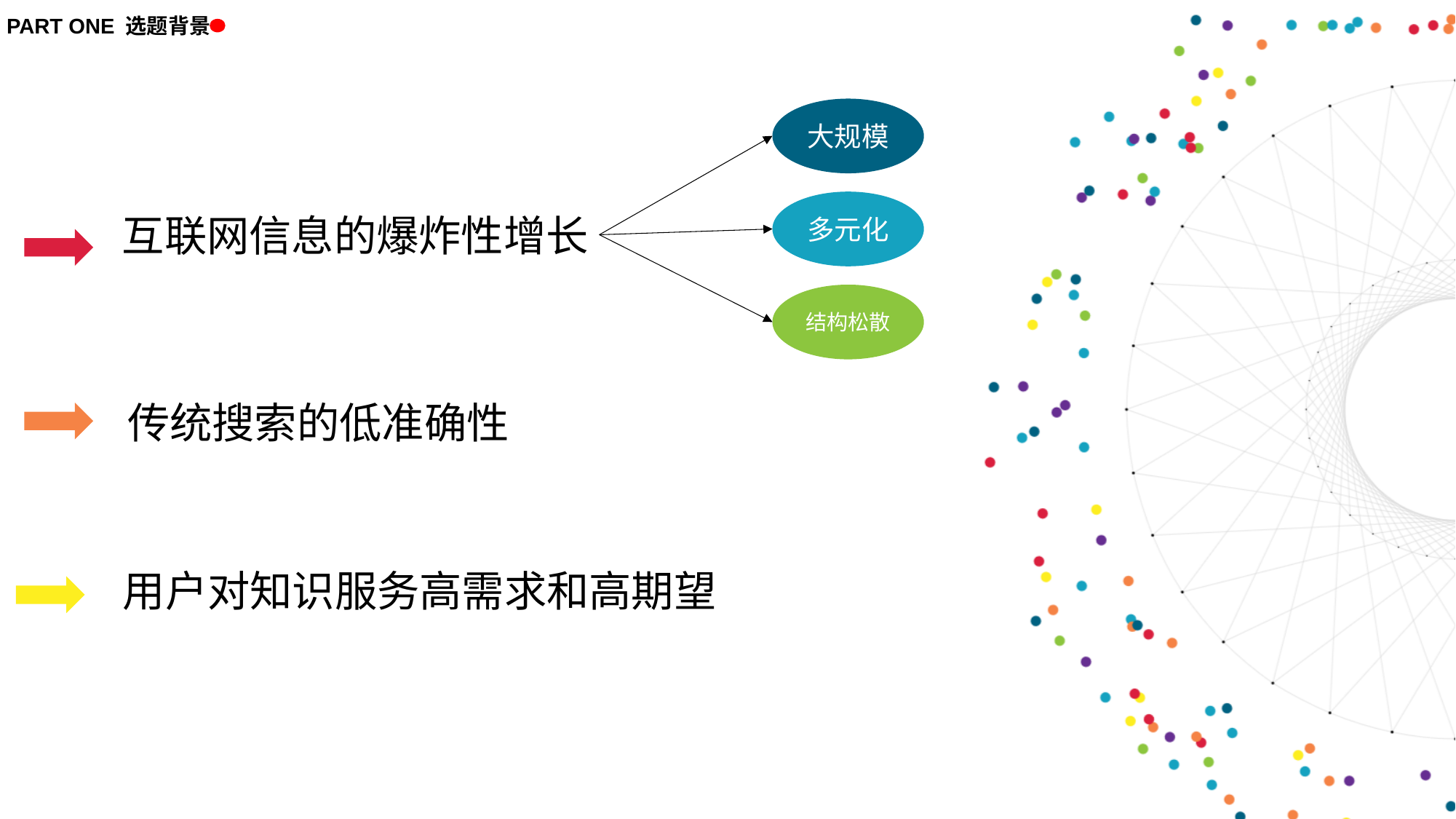

PART ONE 选题背景

大规模
多元化
互联网信息的爆炸性增长

结构松散
传统搜索的低准确性

用户对知识服务高需求和高期望